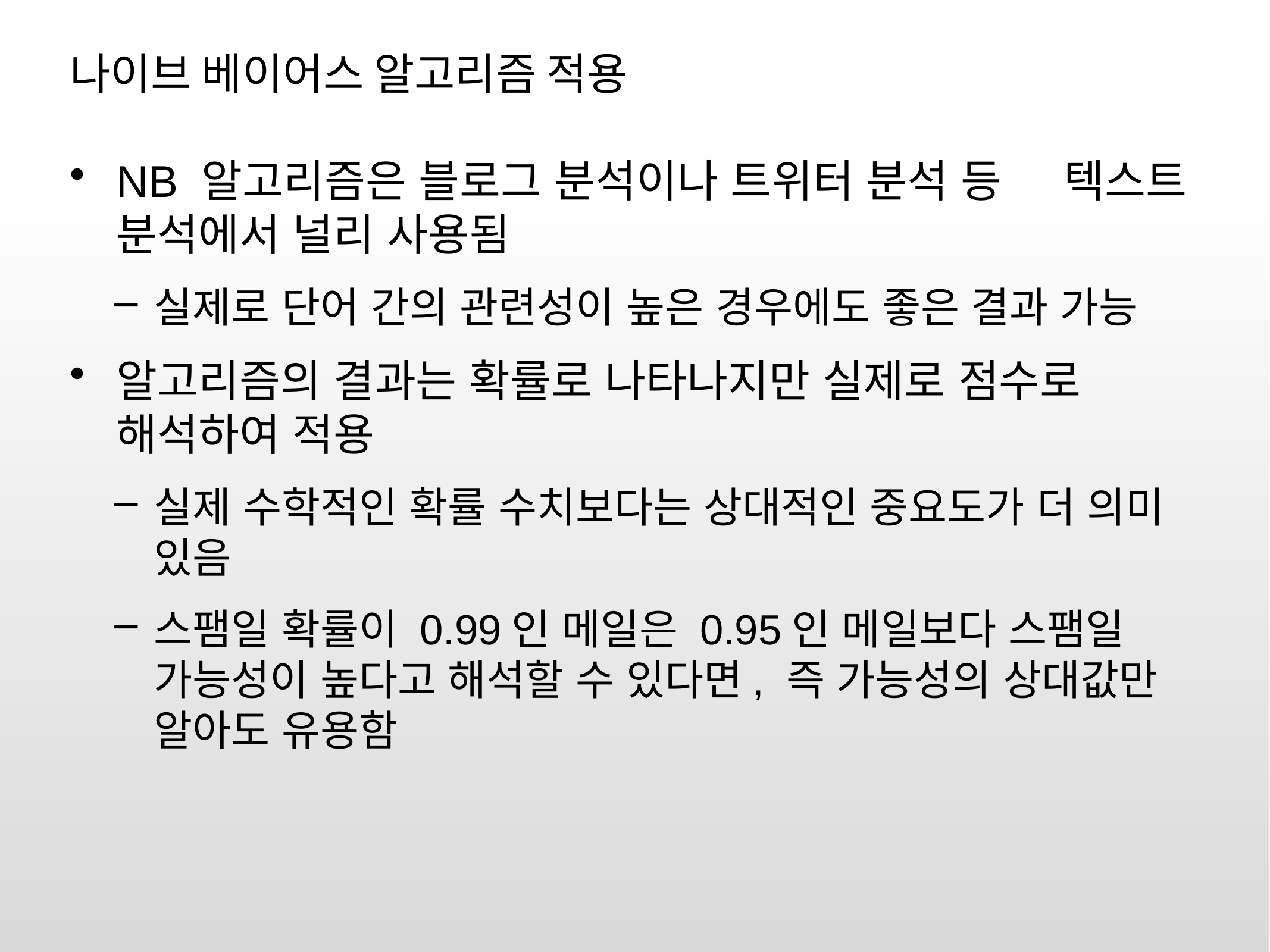

# 나이브 베이어스 알고리즘 적용
NB 알고리즘은 블로그 분석이나 트위터 분석 등     텍스트 분석에서 널리 사용됨
실제로 단어 간의 관련성이 높은 경우에도 좋은 결과 가능
알고리즘의 결과는 확률로 나타나지만 실제로 점수로 해석하여 적용
실제 수학적인 확률 수치보다는 상대적인 중요도가 더 의미 있음
스팸일 확률이 0.99인 메일은 0.95인 메일보다 스팸일 가능성이 높다고 해석할 수 있다면, 즉 가능성의 상대값만 알아도 유용함
252